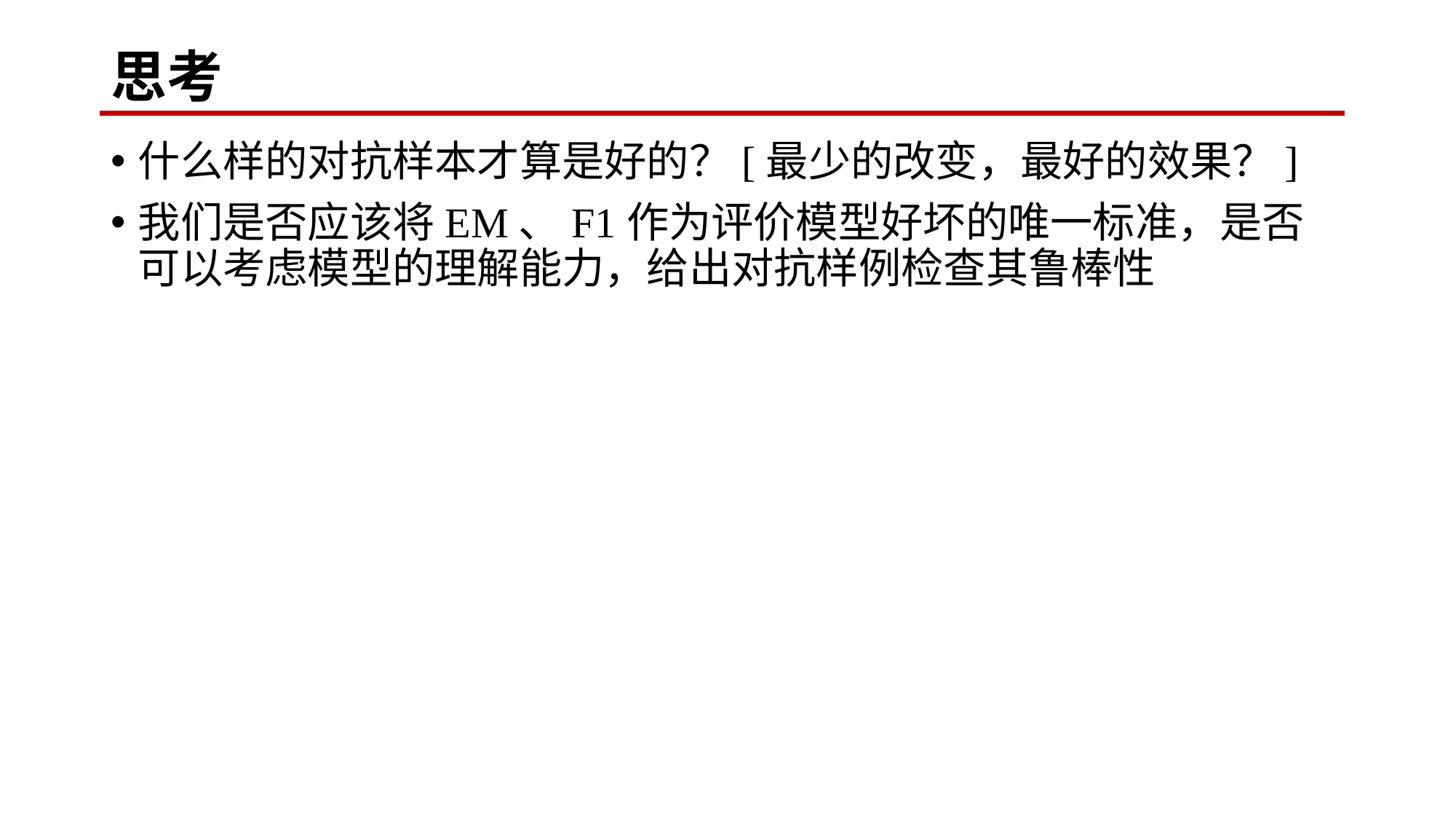

# 思考
什么样的对抗样本才算是好的？[最少的改变，最好的效果？]
我们是否应该将EM、F1作为评价模型好坏的唯一标准，是否可以考虑模型的理解能力，给出对抗样例检查其鲁棒性